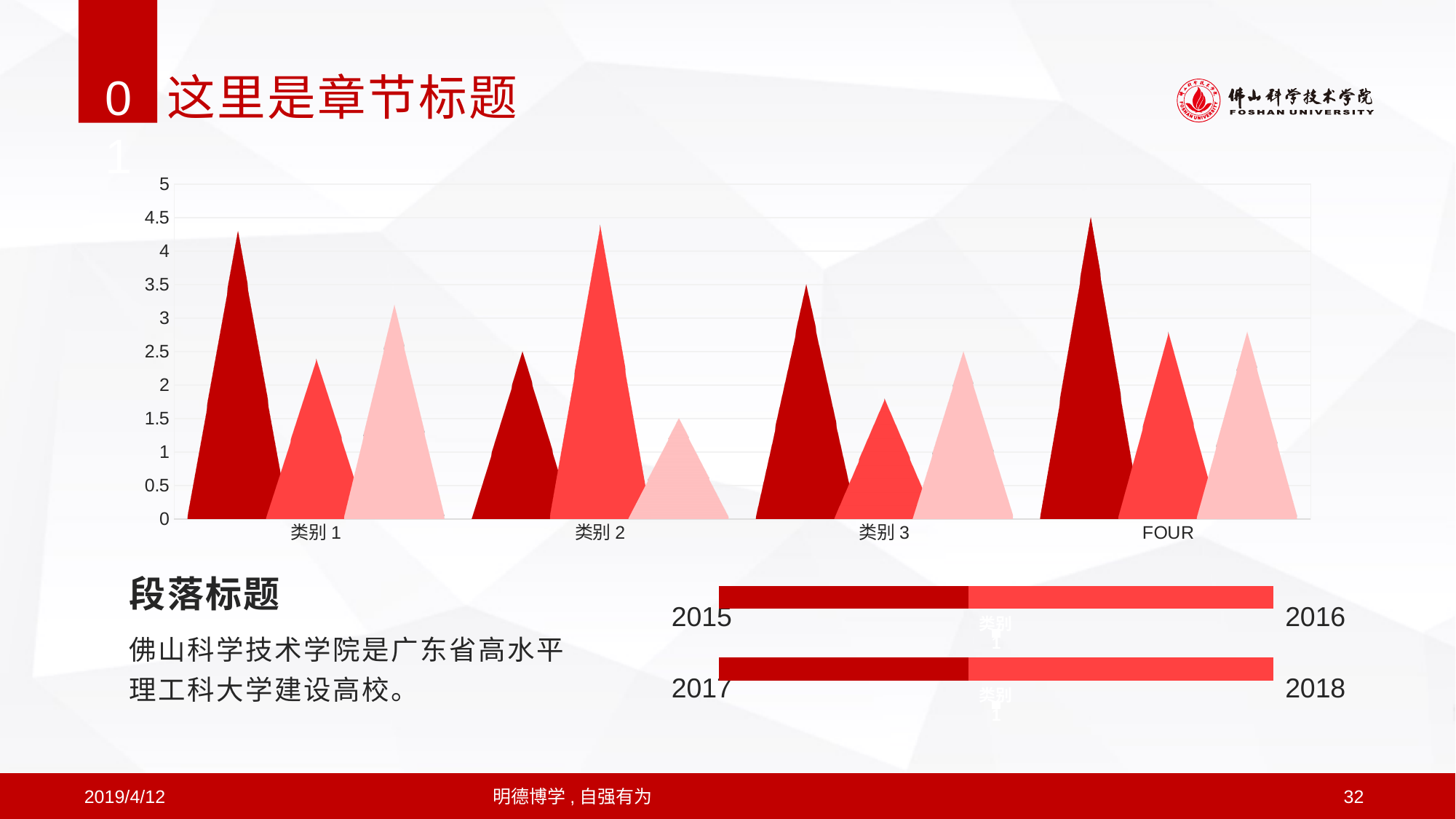

01
这里是章节标题

### Chart

| Category | 系列 1 | 系列 2 | 系列3 |
|---|---|---|---|
| 类别1 | 4.3 | 2.4 | 3.2 |
| 类别2 | 2.5 | 4.4 | 1.5 |
| 类别3 | 3.5 | 1.8 | 2.5 |
| FOUR | 4.5 | 2.8 | 2.8 |

### Chart

| Category | 数据量 | 占比 |  |
|---|---|---|---|
| 类别 1 | 1.0 | 0.45 | 0.5 |
段落标题
佛山科学技术学院是广东省高水平理工科大学建设高校。
2015
2016

### Chart

| Category | 数据量 | 占比 |  |
|---|---|---|---|
| 类别 1 | 1.0 | 0.45 | 0.5 |
2017
2018
2019/4/12
明德博学,自强有为
32